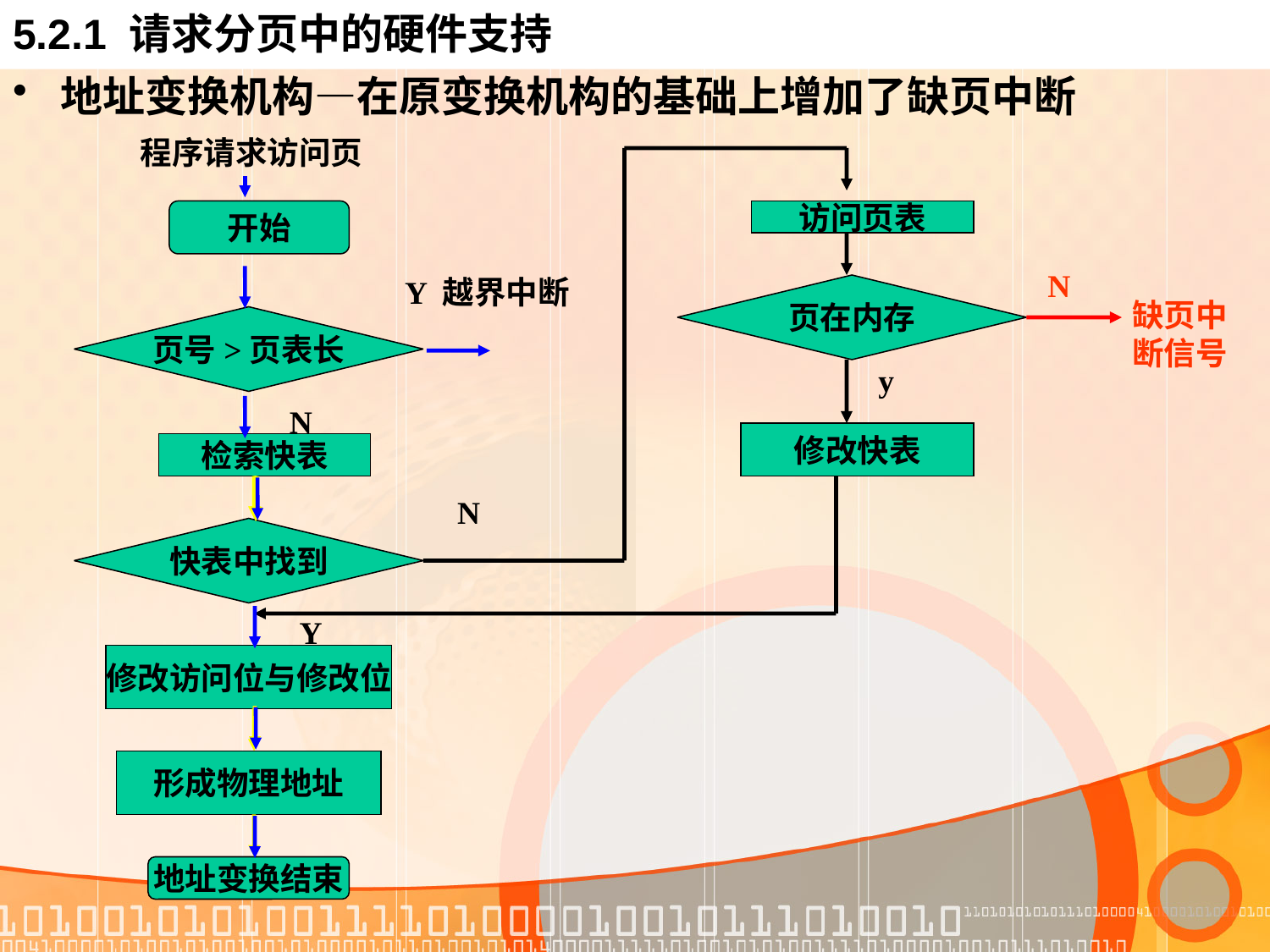

# 5.2.1 请求分页中的硬件支持
地址变换机构—在原变换机构的基础上增加了缺页中断
程序请求访问页

N

开始
访问页表

N
缺页中断信号

Y 越界中断

页在内存
页号>页表长
y

N
修改快表
检索快表

快表中找到

Y
修改访问位与修改位

形成物理地址

地址变换结束